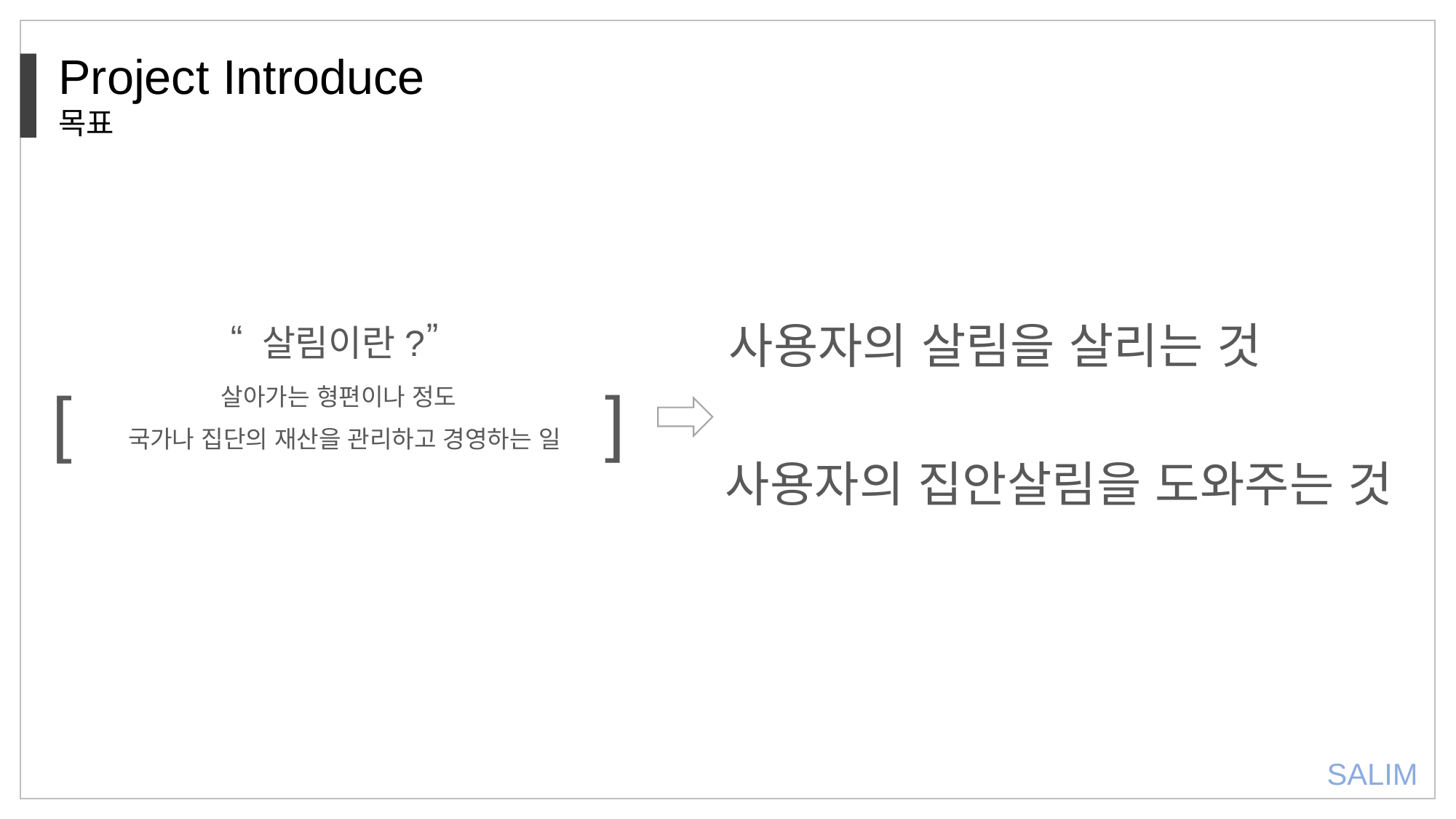

Project Introduce
목표

”
사용자의 살림을 살리는 것
“
살림이란?
]
[
살아가는 형편이나 정도

국가나 집단의 재산을 관리하고 경영하는 일
사용자의 집안살림을 도와주는 것
SALIM